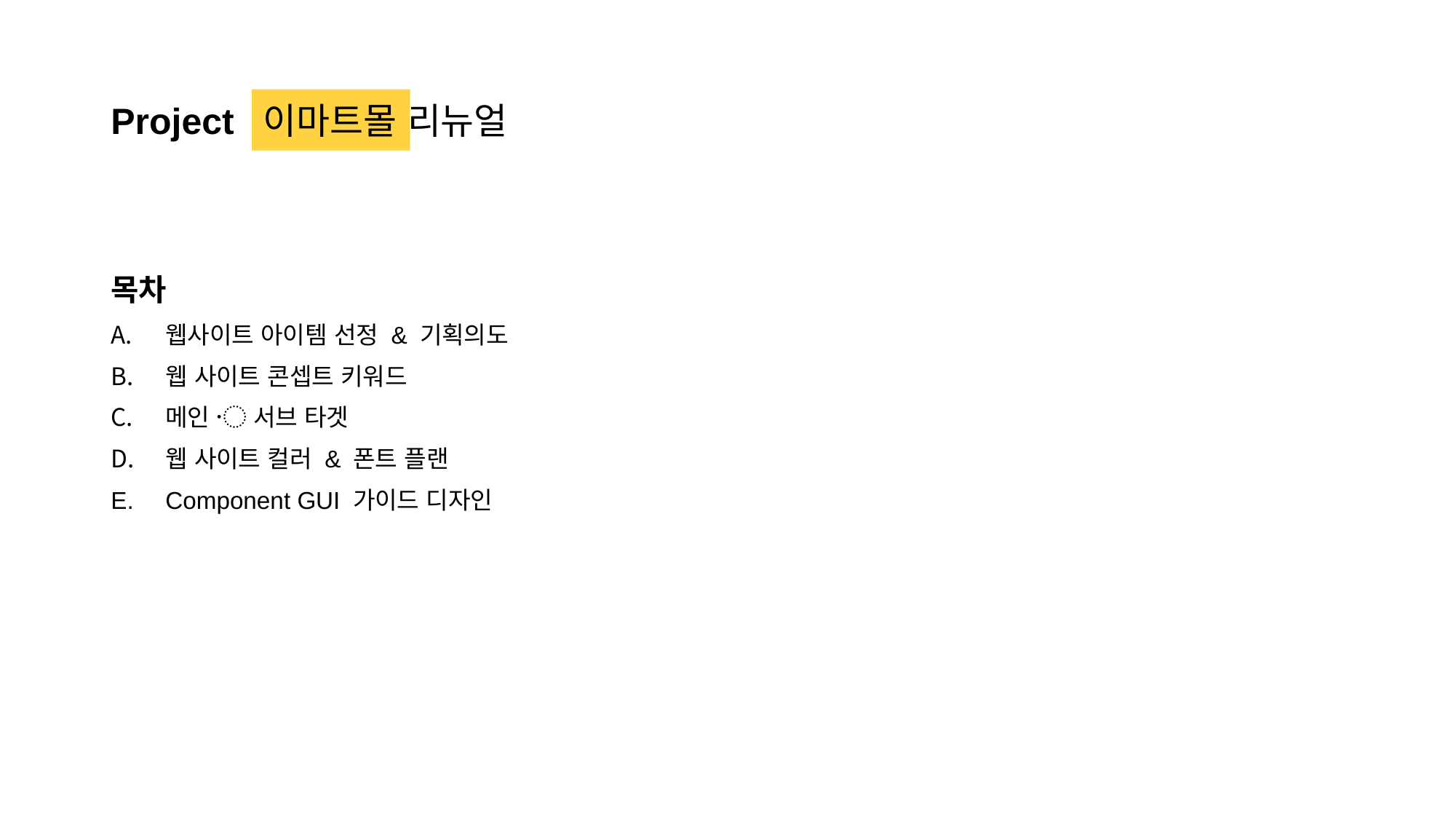

# Project  이마트몰 리뉴얼

목차
웹사이트 아이템 선정 & 기획의도
웹 사이트 콘셉트 키워드
메인 〮 서브 타겟
웹 사이트 컬러 & 폰트 플랜
Component GUI 가이드 디자인